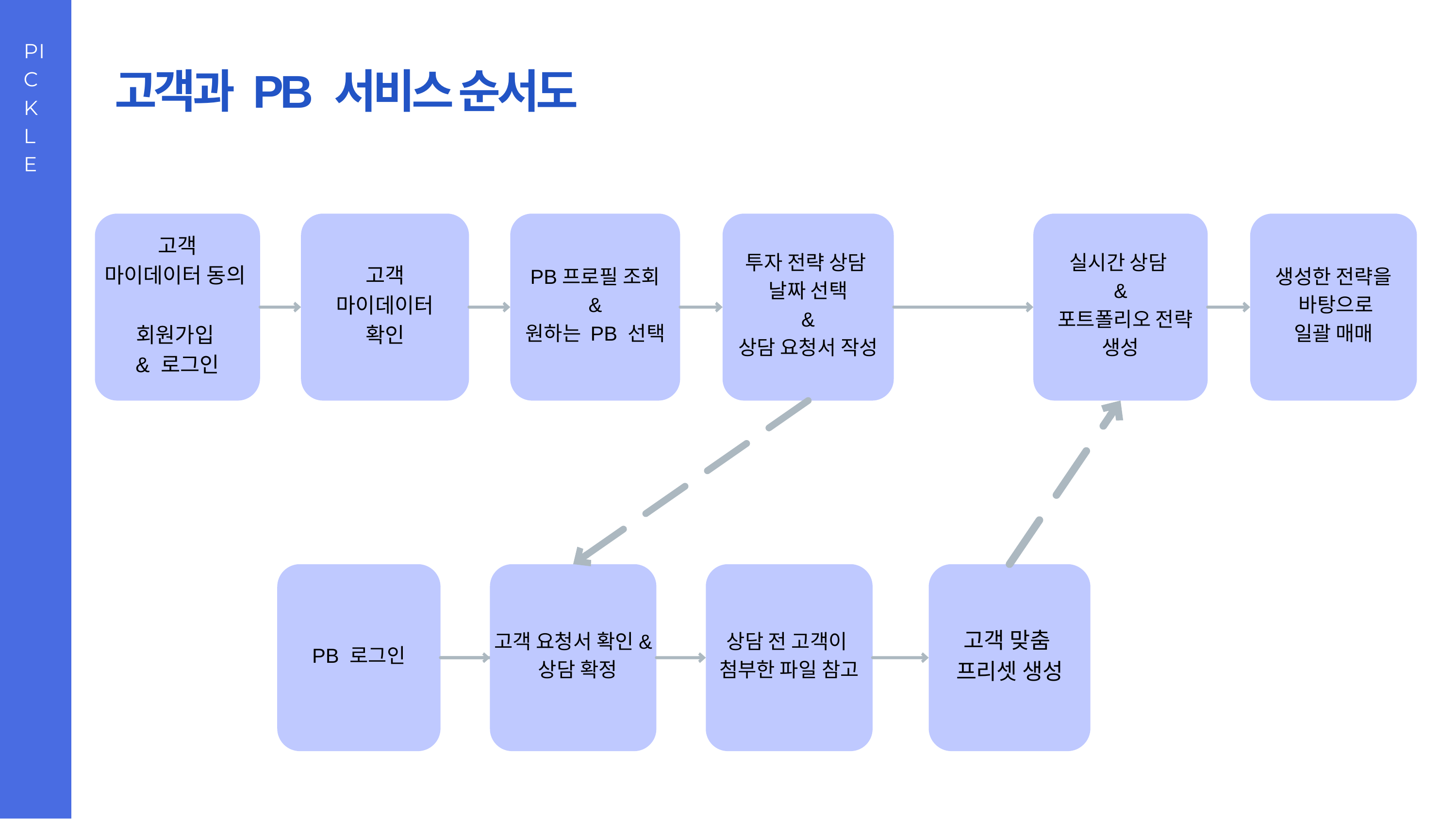

PICKLE
고객과 PB 서비스 순서도

고객
마이데이터 동의

회원가입
& 로그인

고객
마이데이터
확인

PB프로필 조회
&
원하는 PB 선택

투자 전략 상담
날짜 선택
&
상담 요청서 작성

실시간 상담
&
 포트폴리오 전략 생성

생성한 전략을
 바탕으로
일괄 매매

PB 로그인

고객 요청서 확인&
 상담 확정

상담 전 고객이
첨부한 파일 참고

고객 맞춤
프리셋 생성